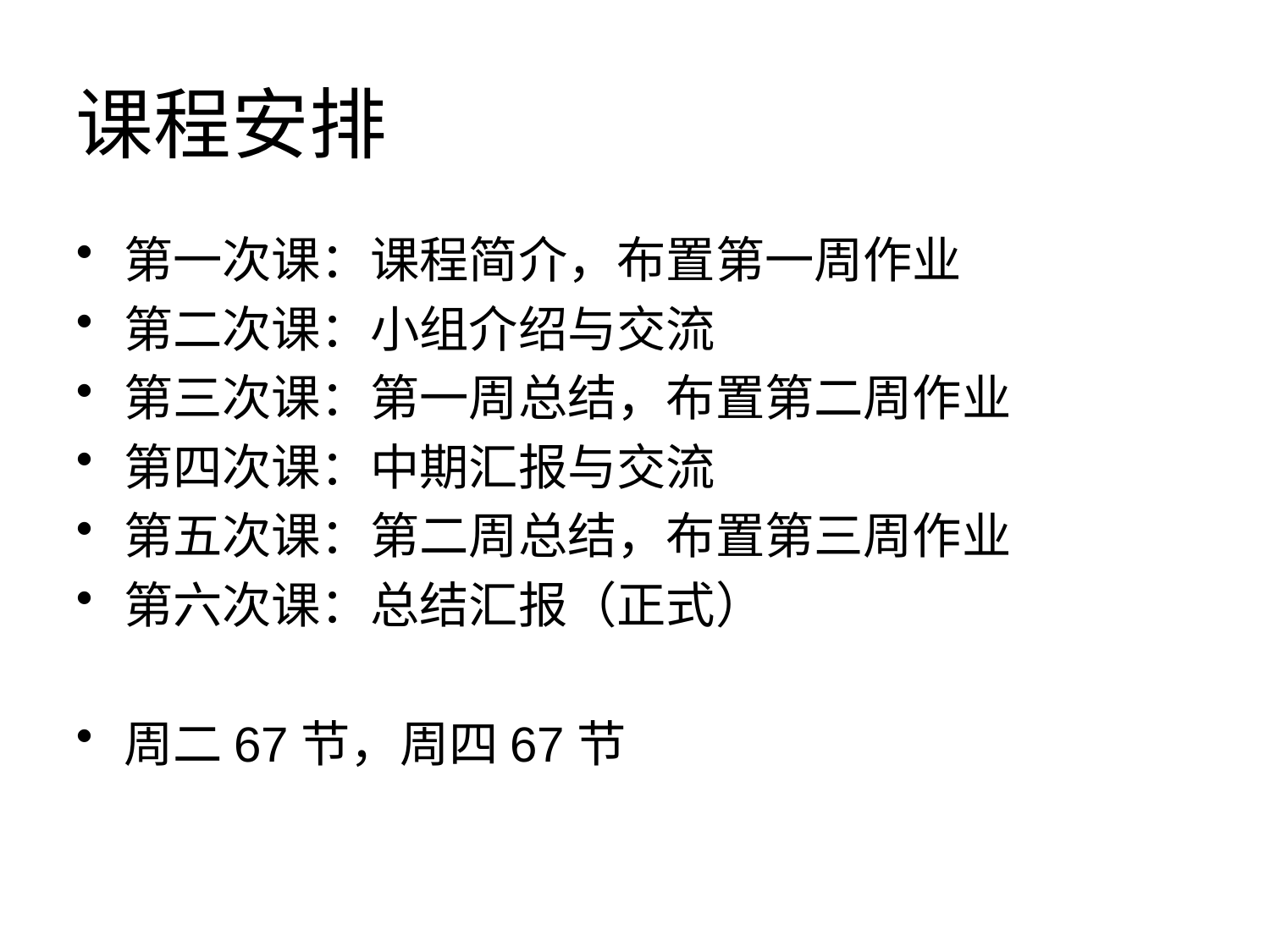

# 课程安排
第一次课：课程简介，布置第一周作业
第二次课：小组介绍与交流
第三次课：第一周总结，布置第二周作业
第四次课：中期汇报与交流
第五次课：第二周总结，布置第三周作业
第六次课：总结汇报（正式）

周二67节，周四67节